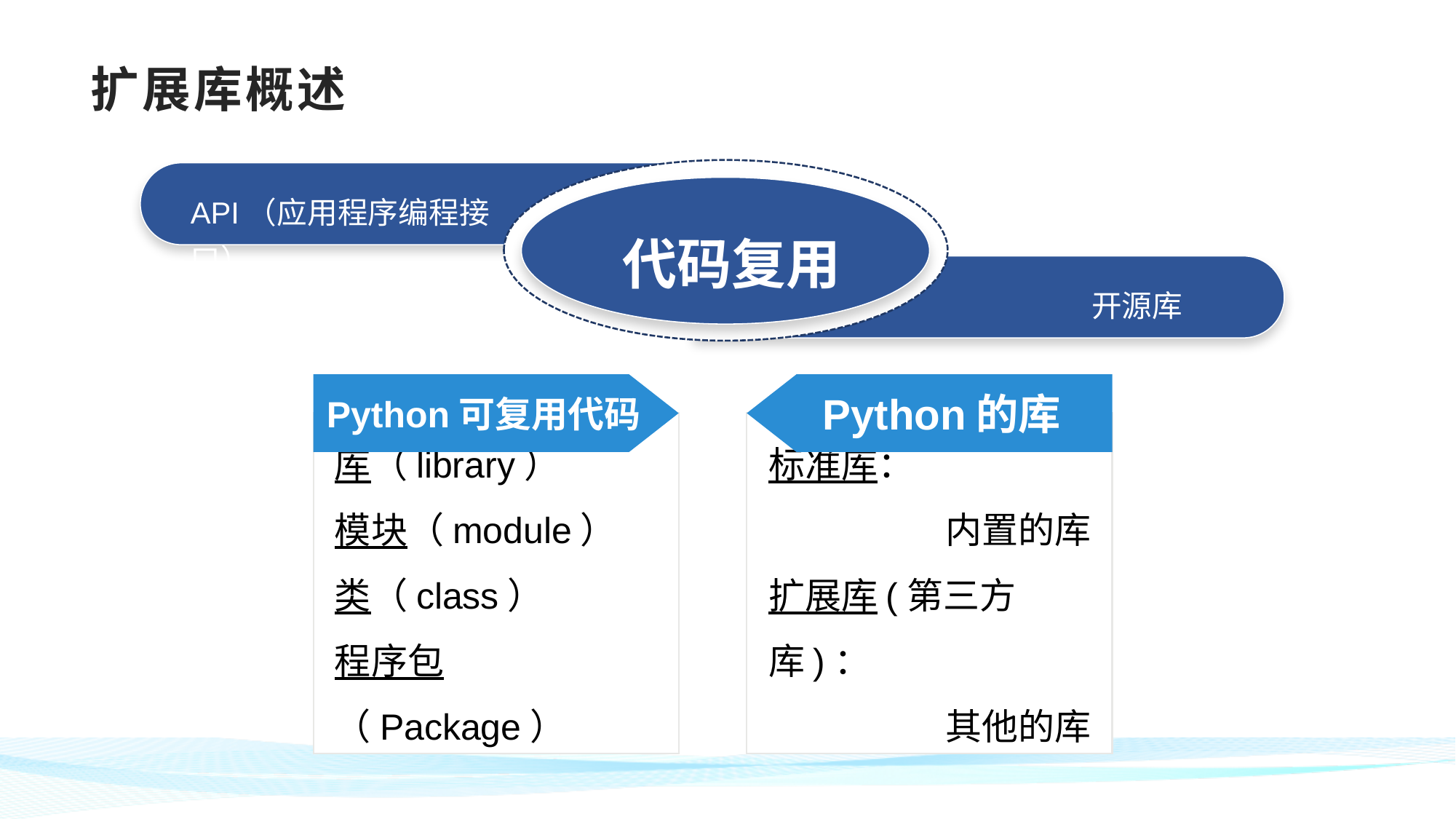

# 扩展库概述

API（应用程序编程接口）

代码复用
开源库
Python可复用代码
Python的库
标准库：
内置的库
扩展库(第三方库)：
其他的库
库（library）
模块（module）
类（class）
程序包（Package）